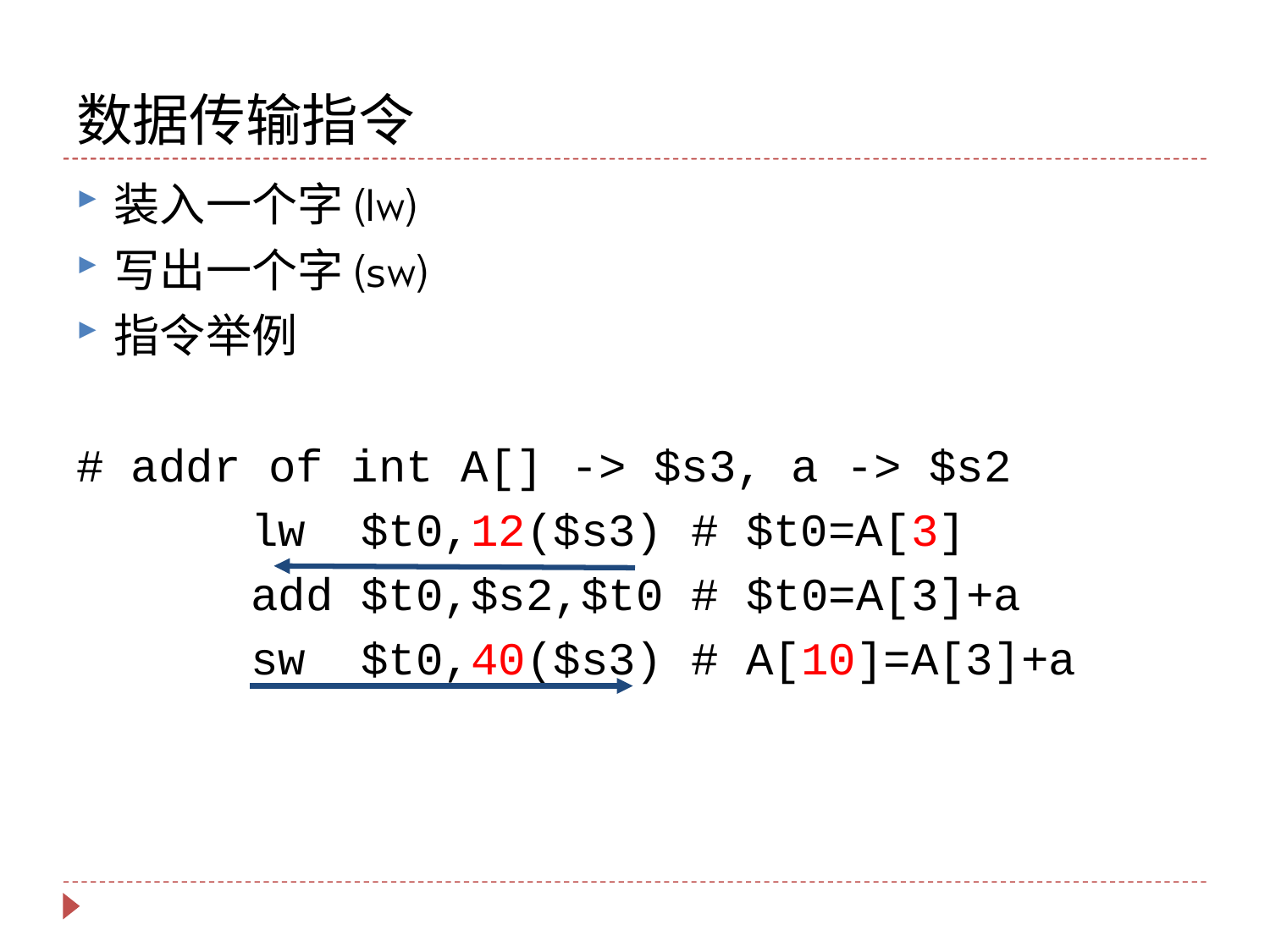

# 数据传输指令
装入一个字(lw)
写出一个字(sw)
指令举例

# addr of int A[] -> $s3, a -> $s2
		lw  $t0,12($s3) # $t0=A[3]
		add $t0,$s2,$t0 # $t0=A[3]+a
		sw  $t0,40($s3) # A[10]=A[3]+a